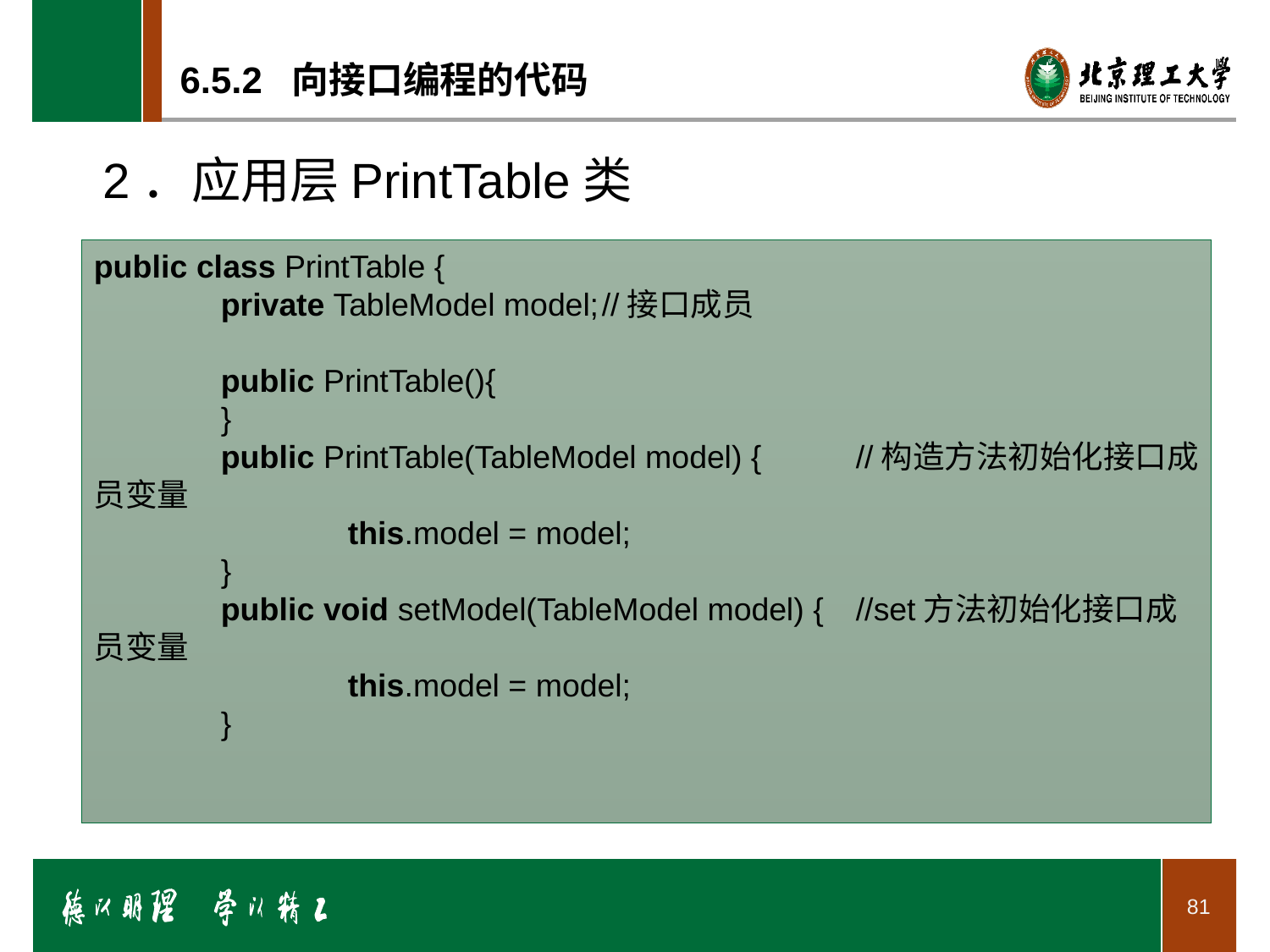

# 6.5.2  向接口编程的代码
2．应用层PrintTable类

public class PrintTable {
	private TableModel model;	//接口成员

	public PrintTable(){
	}
	public PrintTable(TableModel model) {	//构造方法初始化接口成员变量
		this.model = model;
	}
	public void setModel(TableModel model) {	//set方法初始化接口成员变量
		this.model = model;
	}